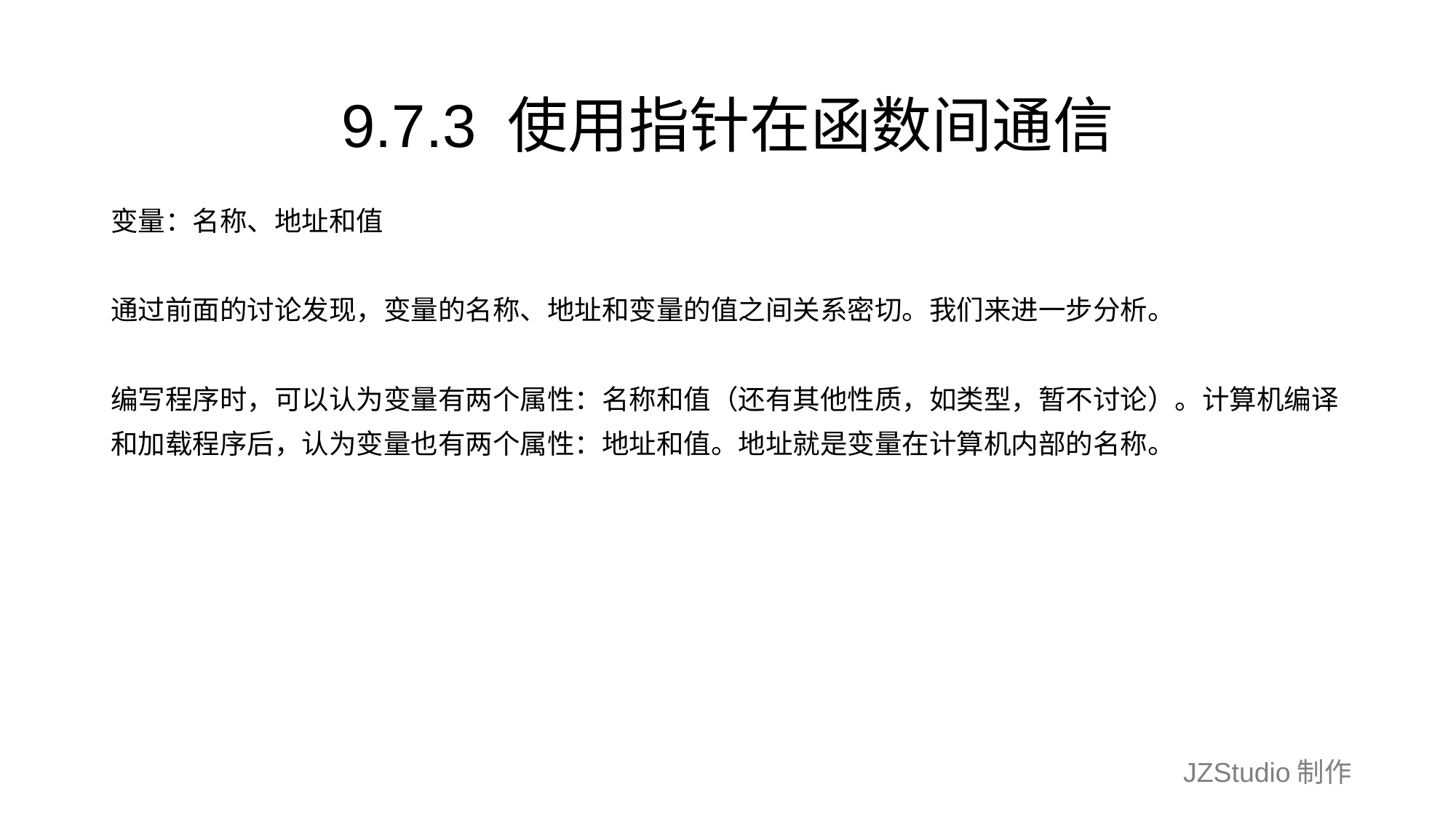

# 9.7.3 使用指针在函数间通信
变量：名称、地址和值

通过前面的讨论发现，变量的名称、地址和变量的值之间关系密切。我们来进一步分析。

编写程序时，可以认为变量有两个属性：名称和值（还有其他性质，如类型，暂不讨论）。计算机编译
和加载程序后，认为变量也有两个属性：地址和值。地址就是变量在计算机内部的名称。